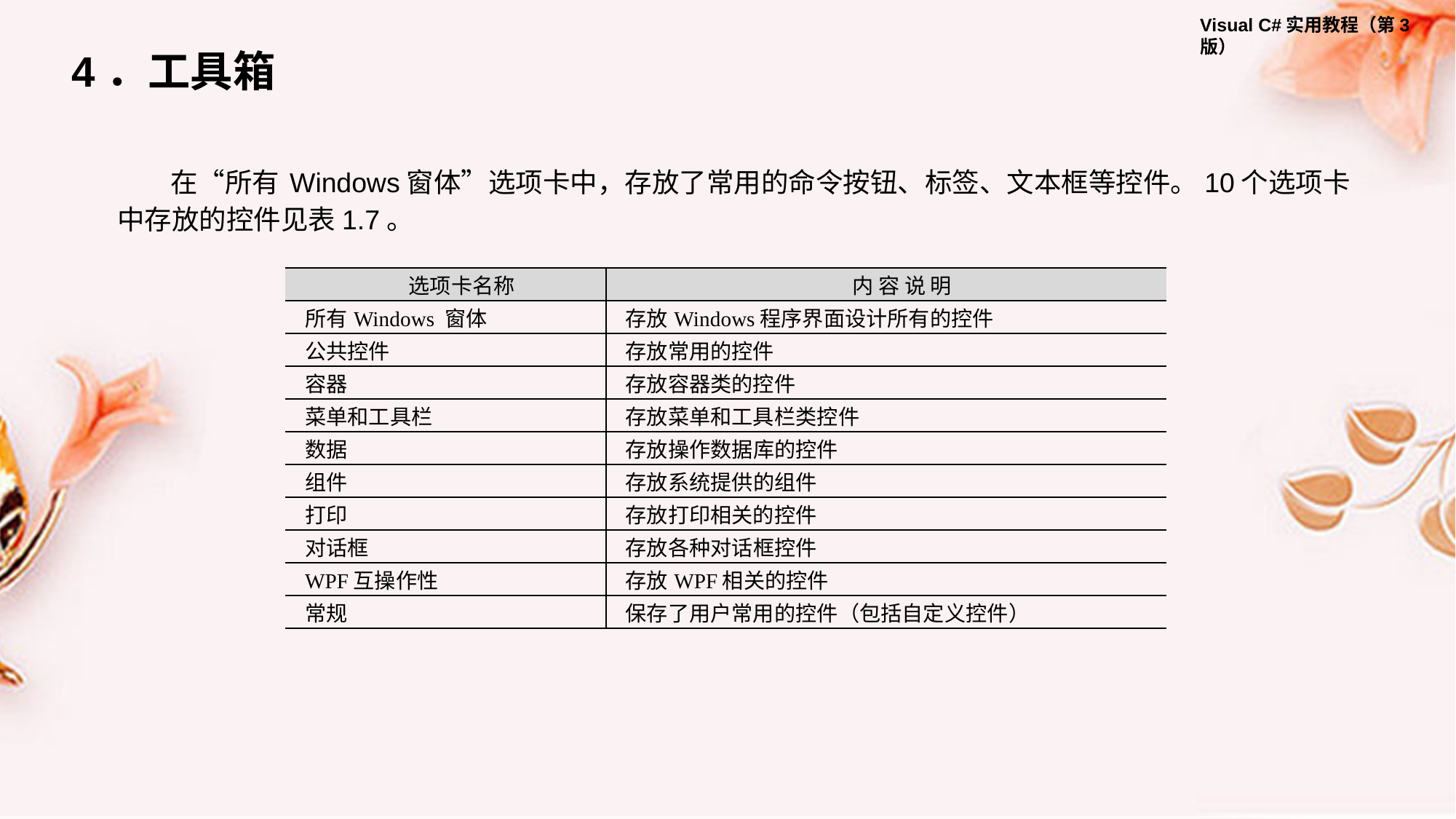

4．工具箱
在“所有 Windows窗体”选项卡中，存放了常用的命令按钮、标签、文本框等控件。10个选项卡中存放的控件见表1.7。
| 选项卡名称 | 内 容 说 明 |
| --- | --- |
| 所有Windows 窗体 | 存放Windows程序界面设计所有的控件 |
| 公共控件 | 存放常用的控件 |
| 容器 | 存放容器类的控件 |
| 菜单和工具栏 | 存放菜单和工具栏类控件 |
| 数据 | 存放操作数据库的控件 |
| 组件 | 存放系统提供的组件 |
| 打印 | 存放打印相关的控件 |
| 对话框 | 存放各种对话框控件 |
| WPF互操作性 | 存放WPF相关的控件 |
| 常规 | 保存了用户常用的控件（包括自定义控件） |